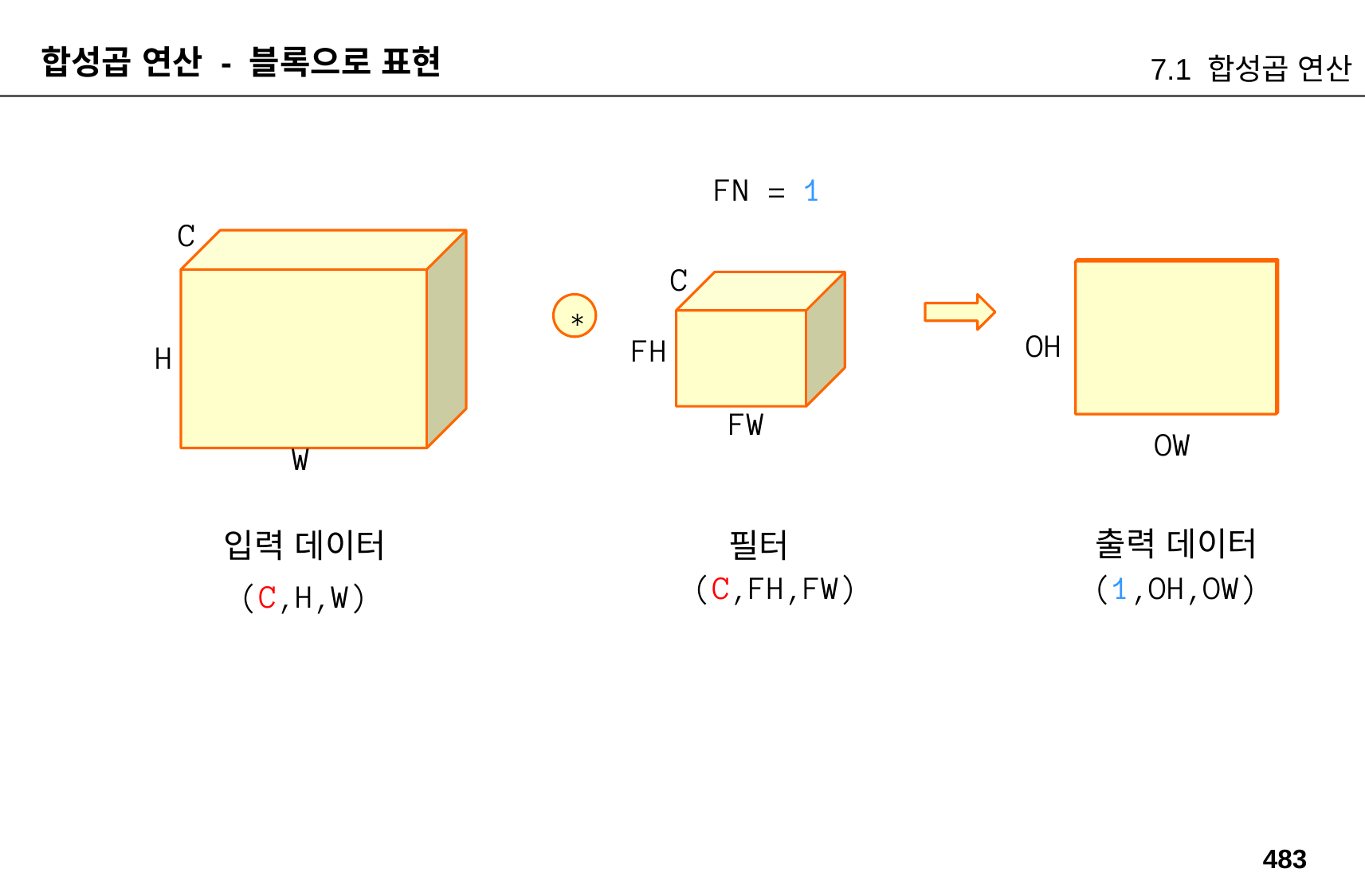

합성곱 연산 - 블록으로 표현
7.1 합성곱 연산
FN = 1
C

C

*

OH
FH
H
FW
OW
W
출력 데이터
입력 데이터
필터
(C,FH,FW)
(1,OH,OW)
(C,H,W)